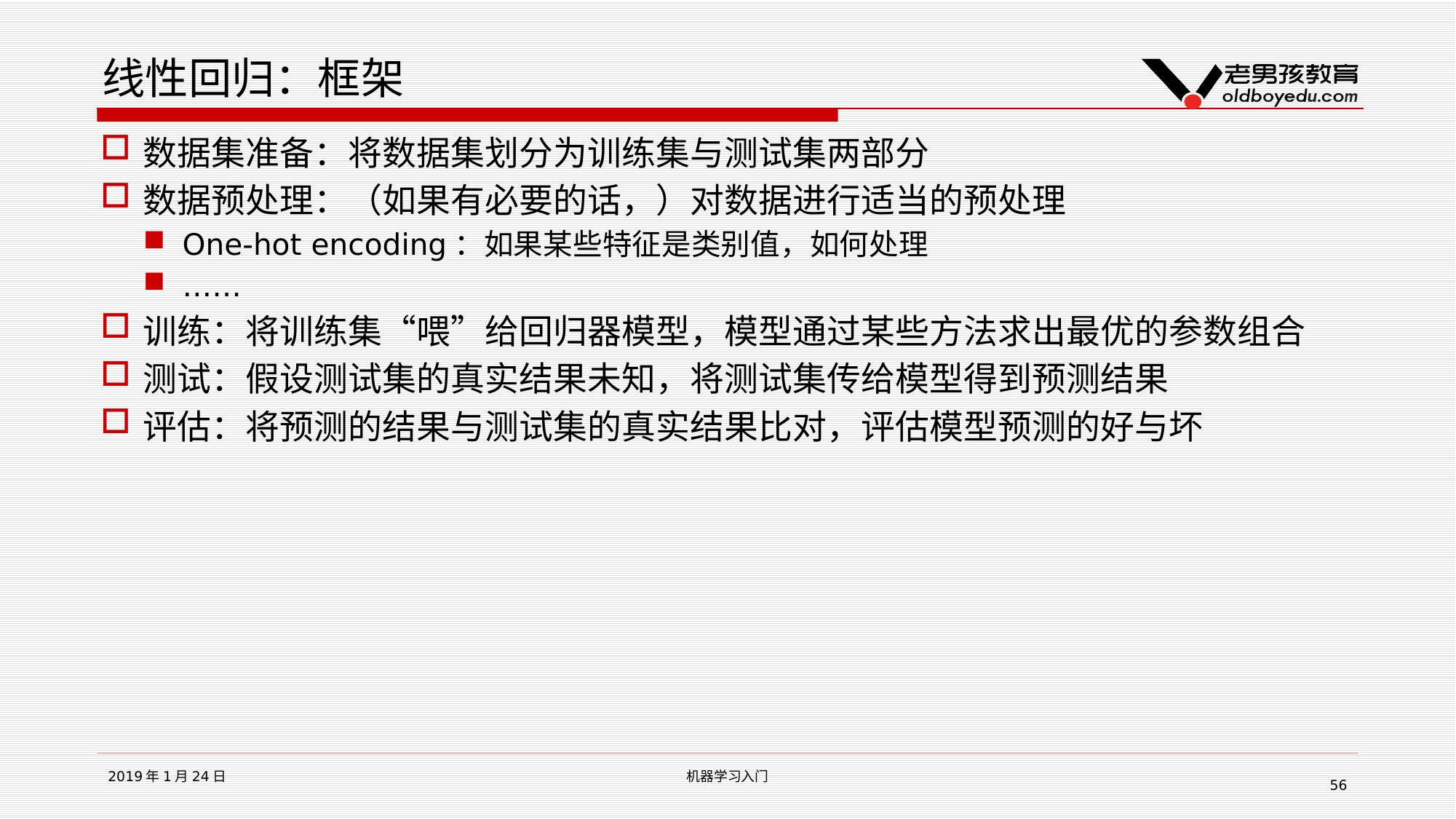

# 线性回归：框架
数据集准备：将数据集划分为训练集与测试集两部分
数据预处理：（如果有必要的话，）对数据进行适当的预处理
One-hot encoding：如果某些特征是类别值，如何处理
……
训练：将训练集“喂”给回归器模型，模型通过某些方法求出最优的参数组合
测试：假设测试集的真实结果未知，将测试集传给模型得到预测结果
评估：将预测的结果与测试集的真实结果比对，评估模型预测的好与坏
2019年1月24日
机器学习入门
56